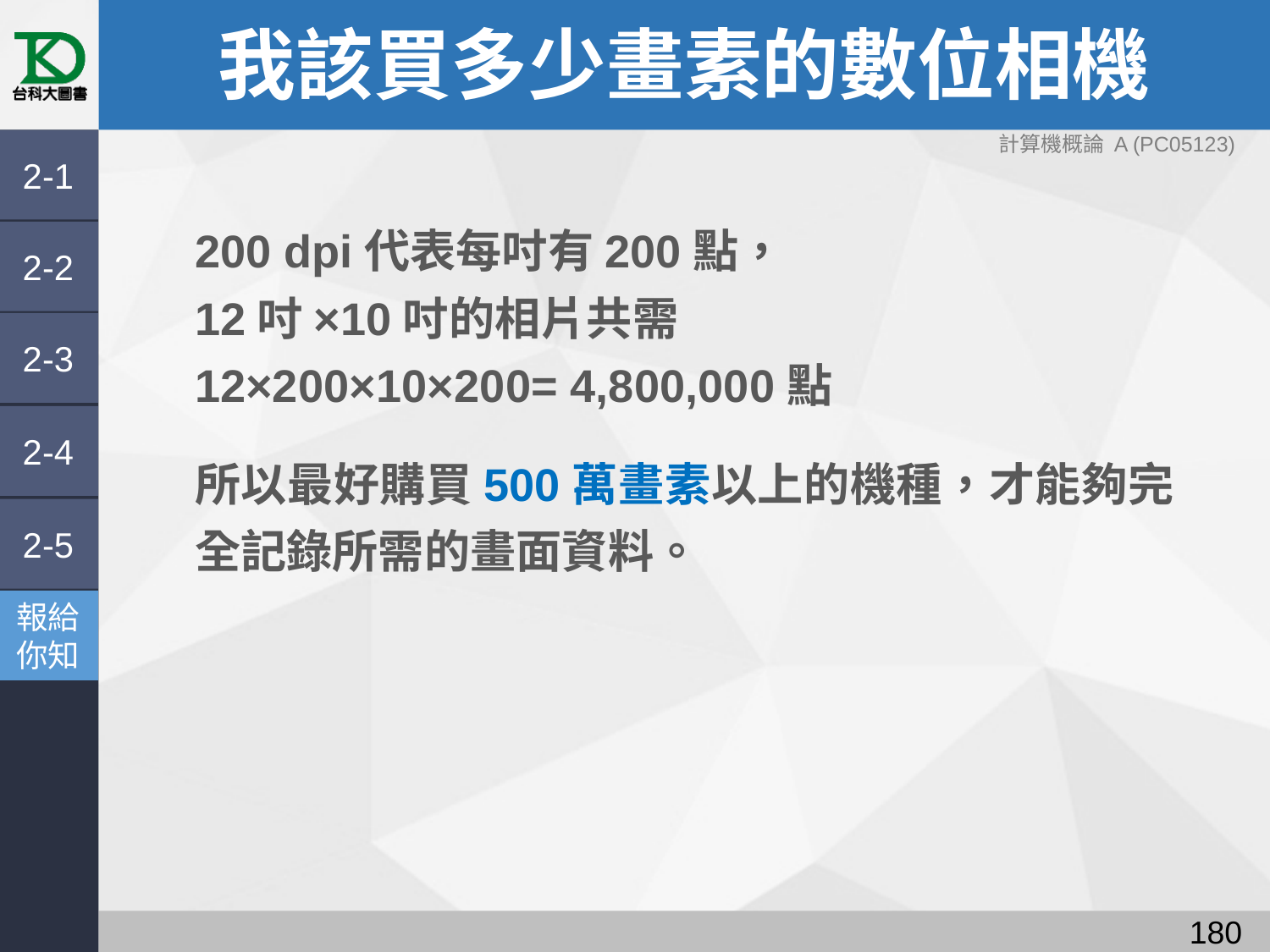

# 我該買多少畫素的數位相機
計算機概論 A (PC05123)
2-1
200 dpi代表每吋有200點，
12吋×10吋的相片共需
12×200×10×200= 4,800,000點
所以最好購買500萬畫素以上的機種，才能夠完全記錄所需的畫面資料。
2-2
2-3
2-4
2-5
報給
你知
180